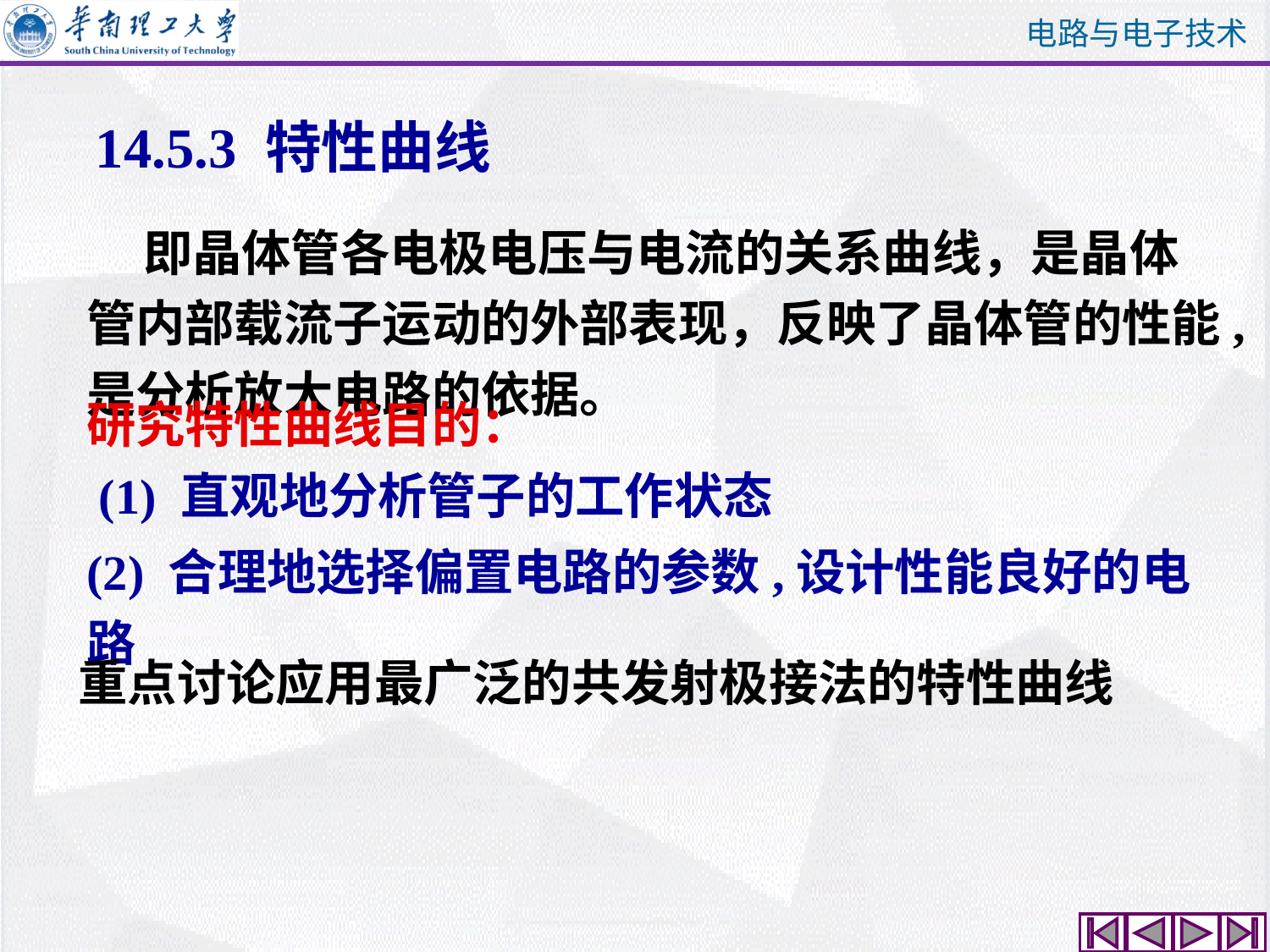

# 14.5.3 特性曲线
    即晶体管各电极电压与电流的关系曲线，是晶体管内部载流子运动的外部表现，反映了晶体管的性能,是分析放大电路的依据。
研究特性曲线目的：
 (1) 直观地分析管子的工作状态
(2) 合理地选择偏置电路的参数,设计性能良好的电路
  重点讨论应用最广泛的共发射极接法的特性曲线